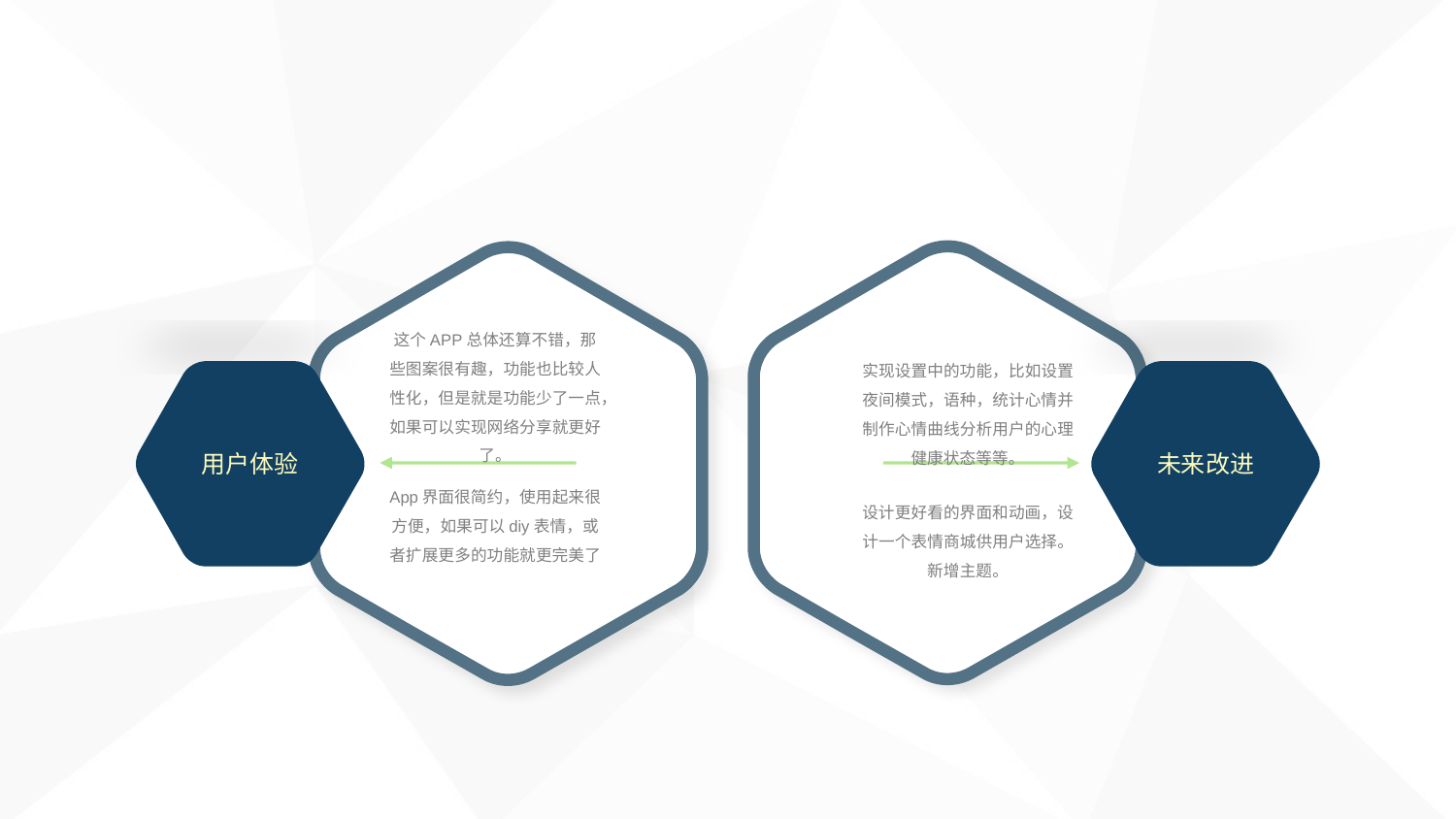

这个APP总体还算不错，那些图案很有趣，功能也比较人性化，但是就是功能少了一点，如果可以实现网络分享就更好了。
实现设置中的功能，比如设置夜间模式，语种，统计心情并制作心情曲线分析用户的心理健康状态等等。
用户体验
未来改进

App界面很简约，使用起来很方便，如果可以diy表情，或者扩展更多的功能就更完美了
设计更好看的界面和动画，设计一个表情商城供用户选择。新增主题。